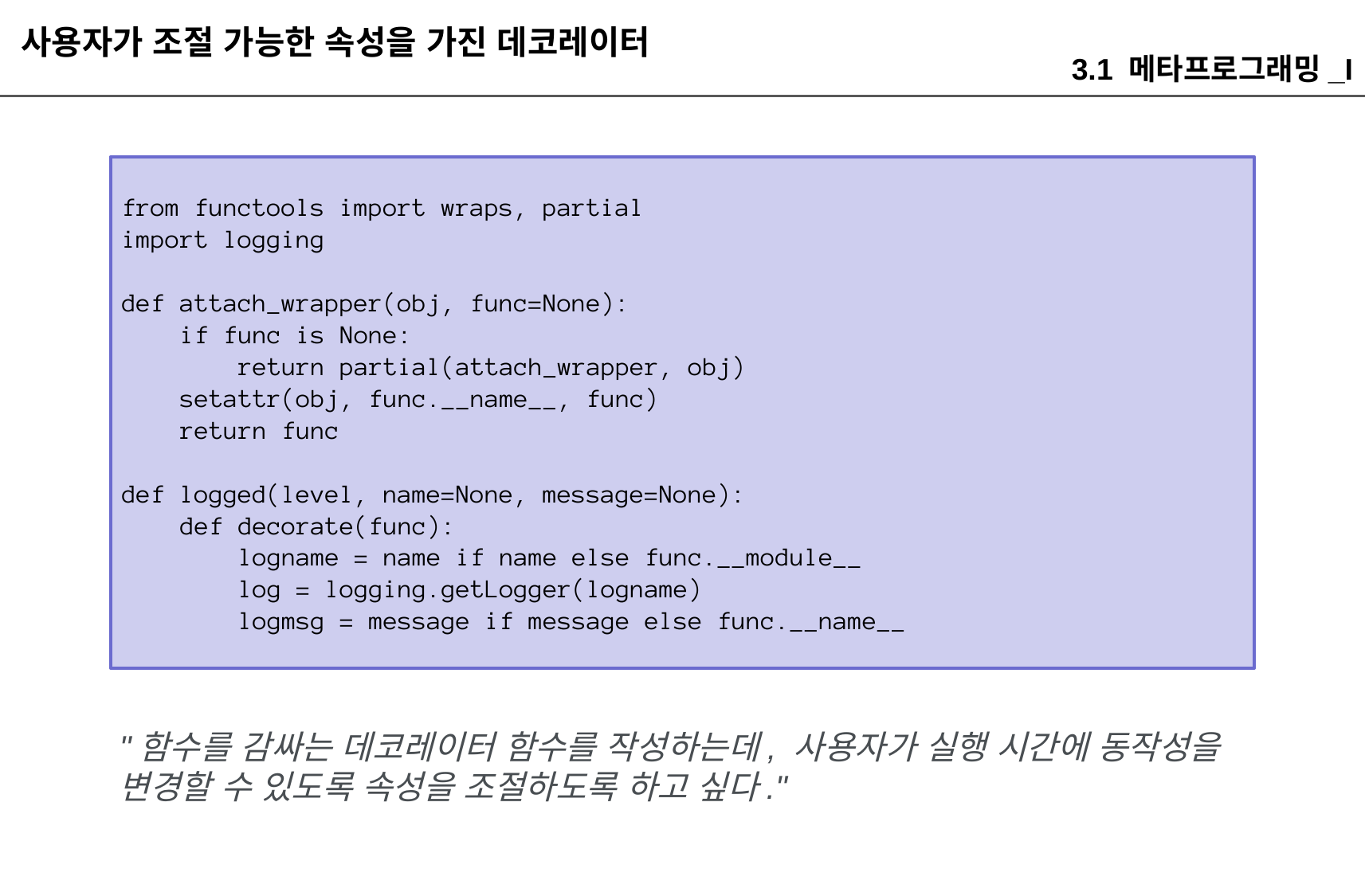

사용자가 조절 가능한 속성을 가진 데코레이터
3.1 메타프로그래밍_I
from functools import wraps, partial
import logging

def attach_wrapper(obj, func=None):
    if func is None:
        return partial(attach_wrapper, obj)
    setattr(obj, func.__name__, func)
    return func

def logged(level, name=None, message=None):
    def decorate(func):
        logname = name if name else func.__module__
        log = logging.getLogger(logname)
        logmsg = message if message else func.__name__
"함수를 감싸는 데코레이터 함수를 작성하는데, 사용자가 실행 시간에 동작성을 변경할 수 있도록 속성을 조절하도록 하고 싶다."